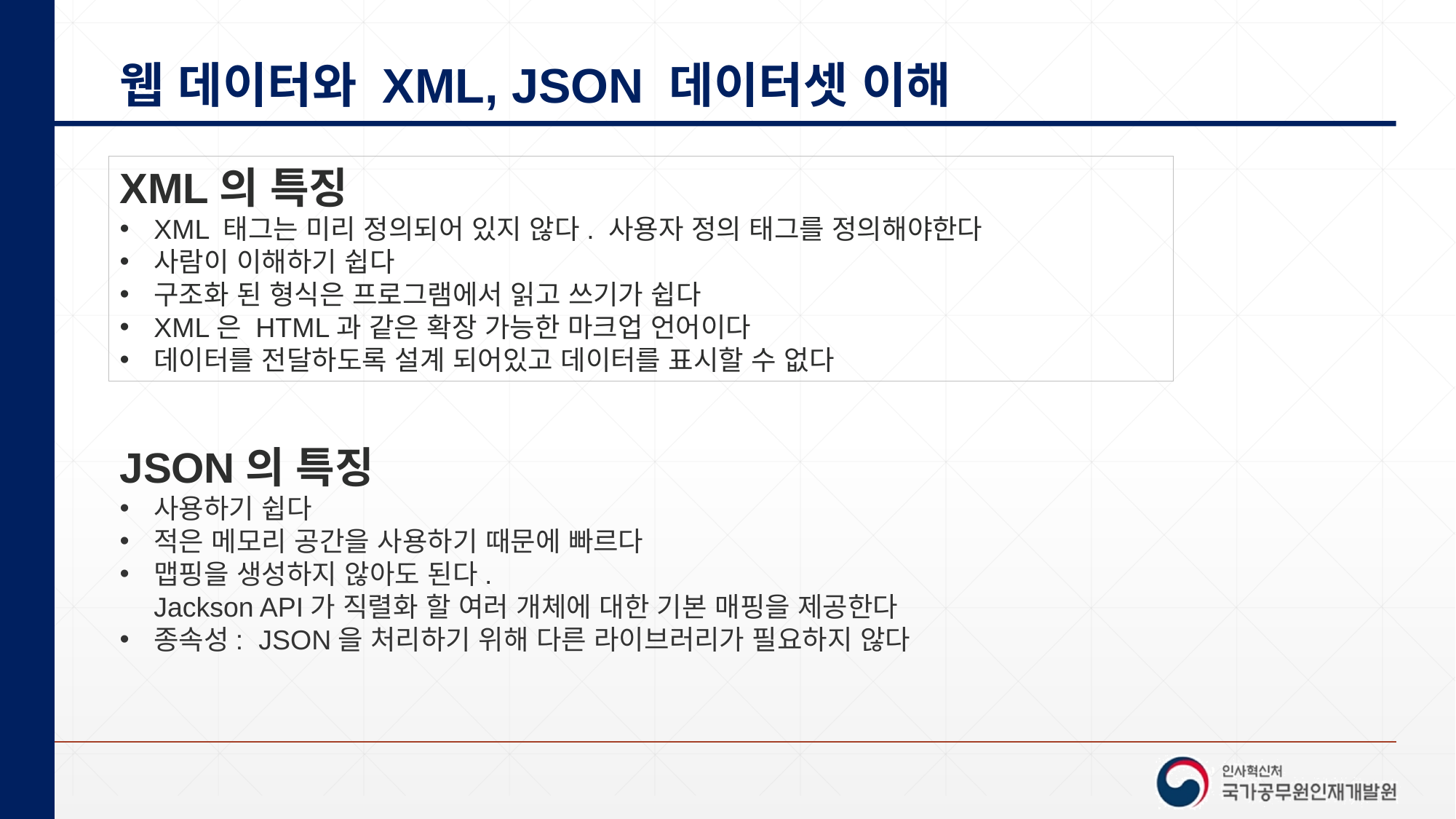

# 웹 데이터와 XML, JSON 데이터셋 이해
XML의 특징
XML 태그는 미리 정의되어 있지 않다. 사용자 정의 태그를 정의해야한다
사람이 이해하기 쉽다
구조화 된 형식은 프로그램에서 읽고 쓰기가 쉽다
XML은 HTML과 같은 확장 가능한 마크업 언어이다
데이터를 전달하도록 설계 되어있고 데이터를 표시할 수 없다
JSON의 특징
사용하기 쉽다
적은 메모리 공간을 사용하기 때문에 빠르다
맵핑을 생성하지 않아도 된다.
Jackson API가 직렬화 할 여러 개체에 대한 기본 매핑을 제공한다
종속성:  JSON을 처리하기 위해 다른 라이브러리가 필요하지 않다